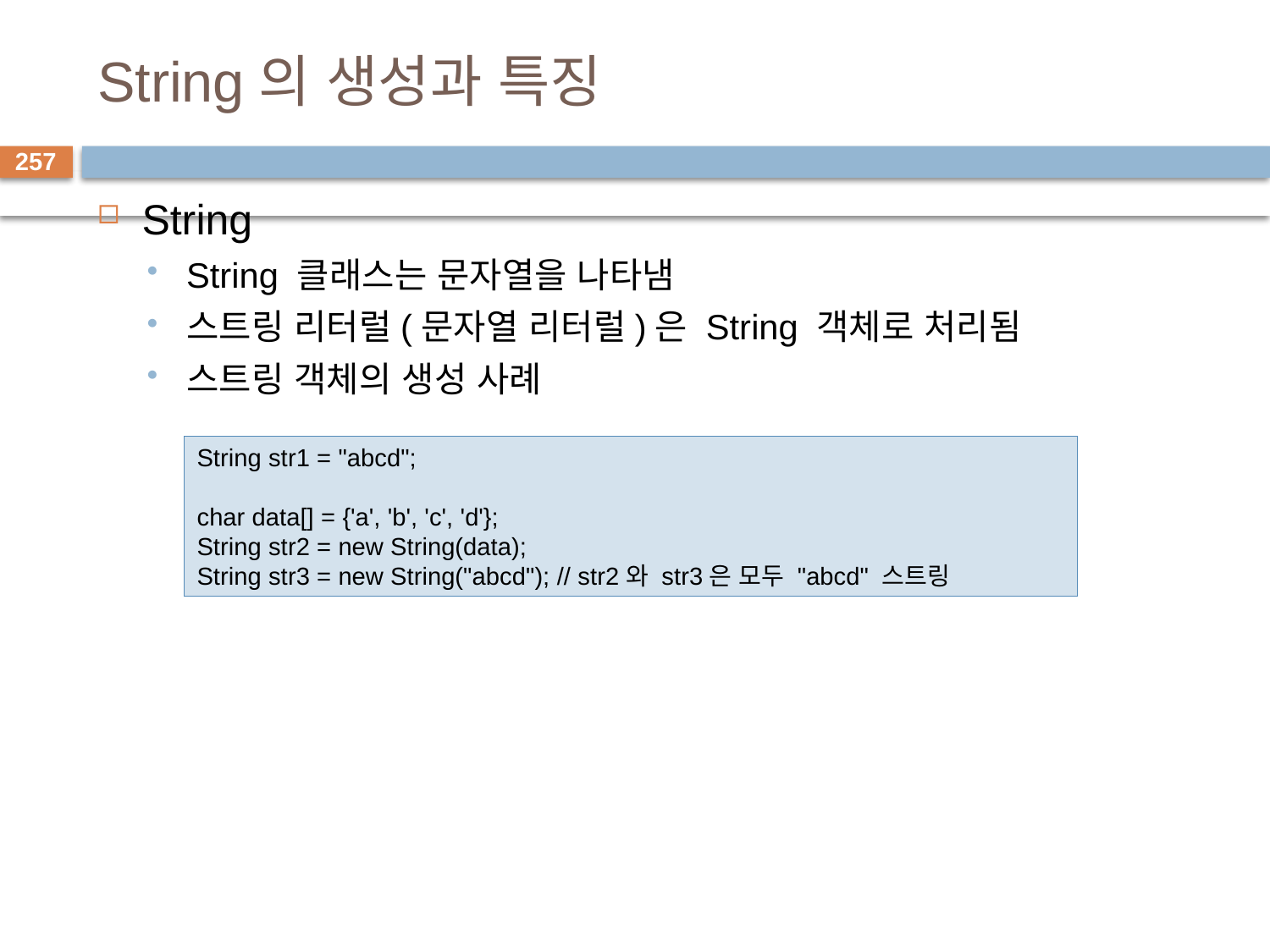

# String의 생성과 특징
257
String
String 클래스는 문자열을 나타냄
스트링 리터럴(문자열 리터럴)은 String 객체로 처리됨
스트링 객체의 생성 사례

String str1 = "abcd";

char data[] = {'a', 'b', 'c', 'd'};
String str2 = new String(data);
String str3 = new String("abcd"); // str2와 str3은 모두 "abcd" 스트링